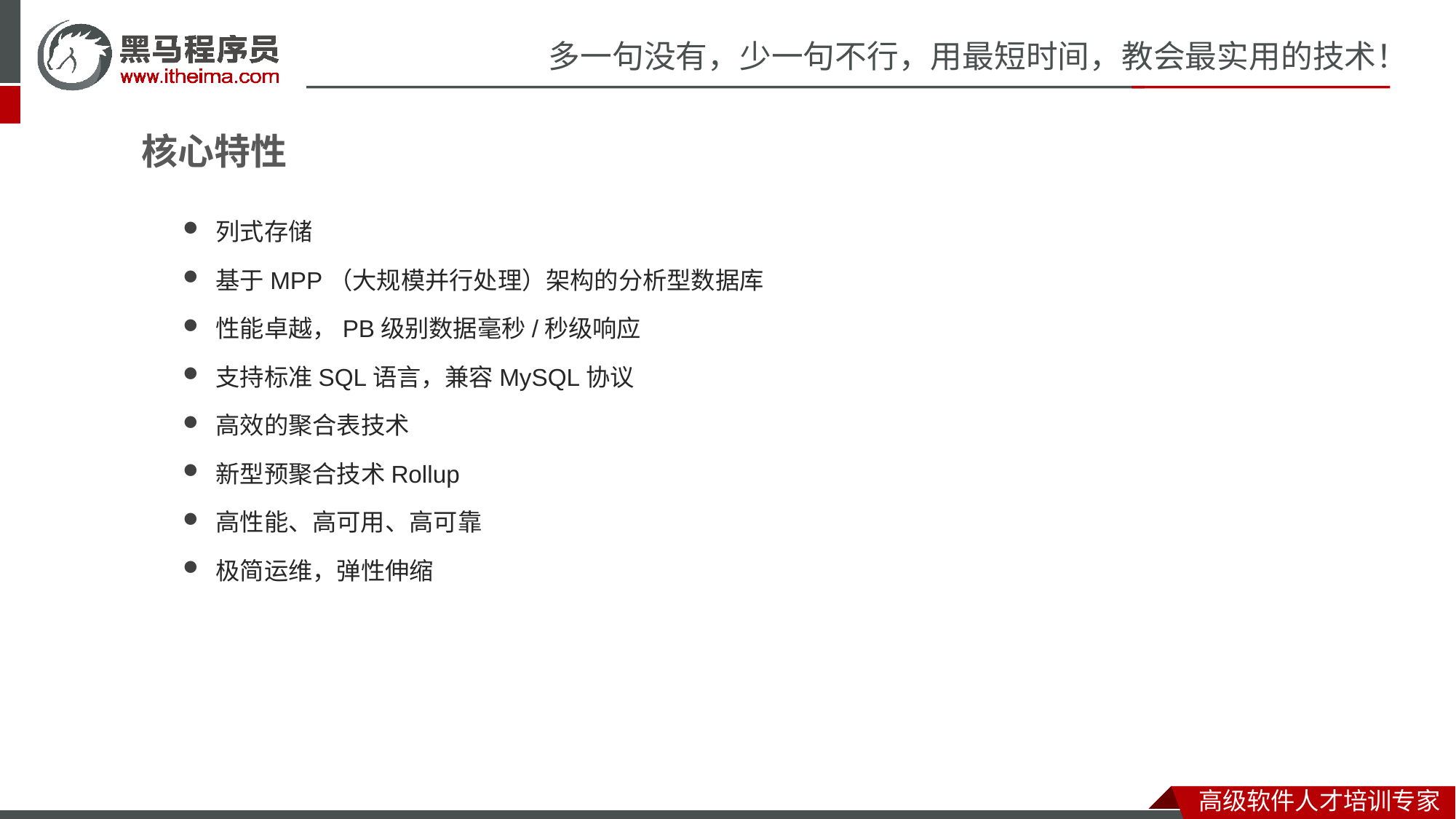

# 核心特性
列式存储
基于MPP（大规模并行处理）架构的分析型数据库
性能卓越，PB级别数据毫秒/秒级响应
支持标准SQL语言，兼容MySQL协议
高效的聚合表技术
新型预聚合技术Rollup
高性能、高可用、高可靠
极简运维，弹性伸缩